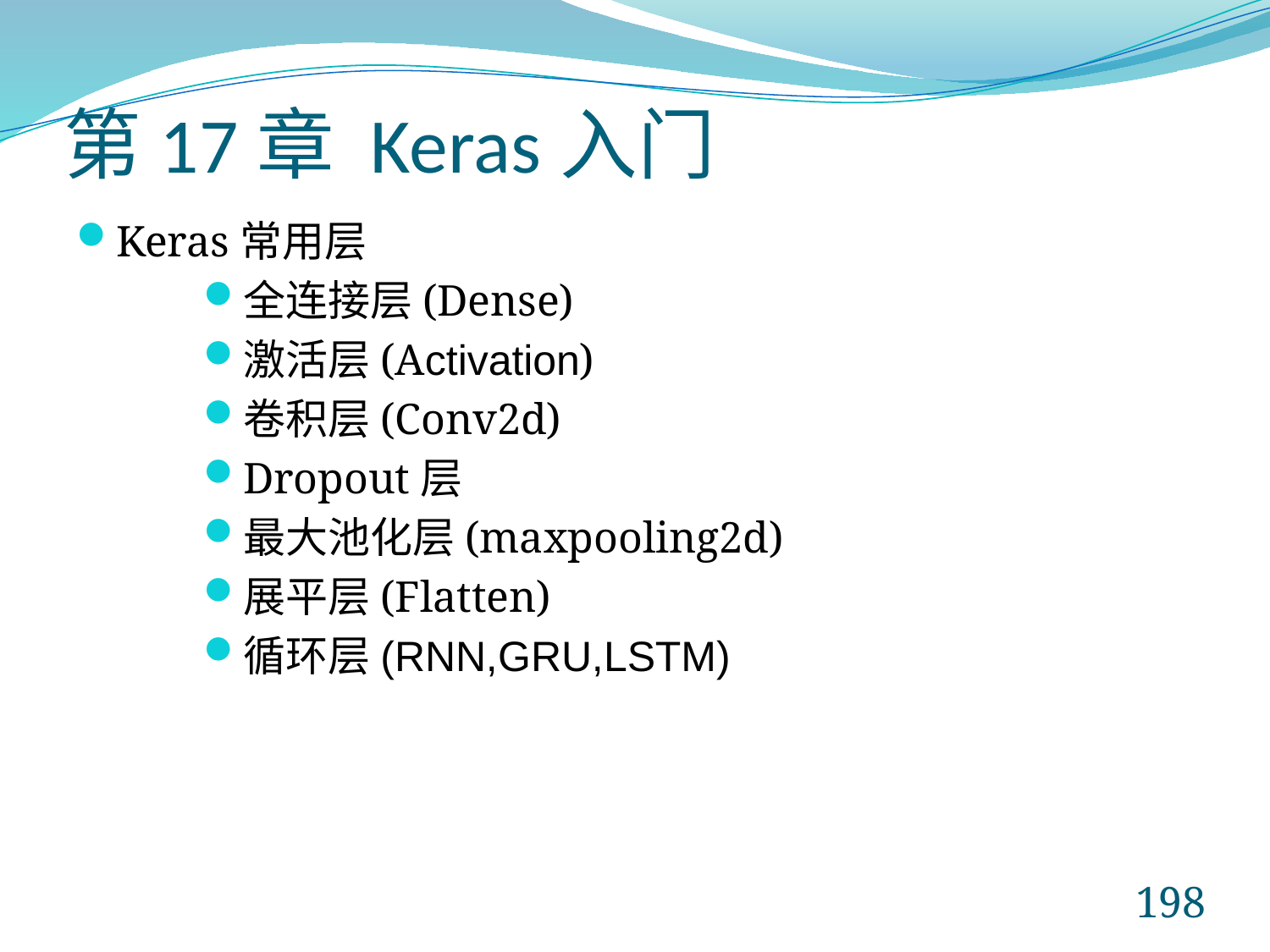

# 第17章 Keras入门
Keras常用层
全连接层(Dense)
激活层(Activation)
卷积层(Conv2d)
Dropout层
最大池化层(maxpooling2d)
展平层(Flatten)
循环层(RNN,GRU,LSTM)

198